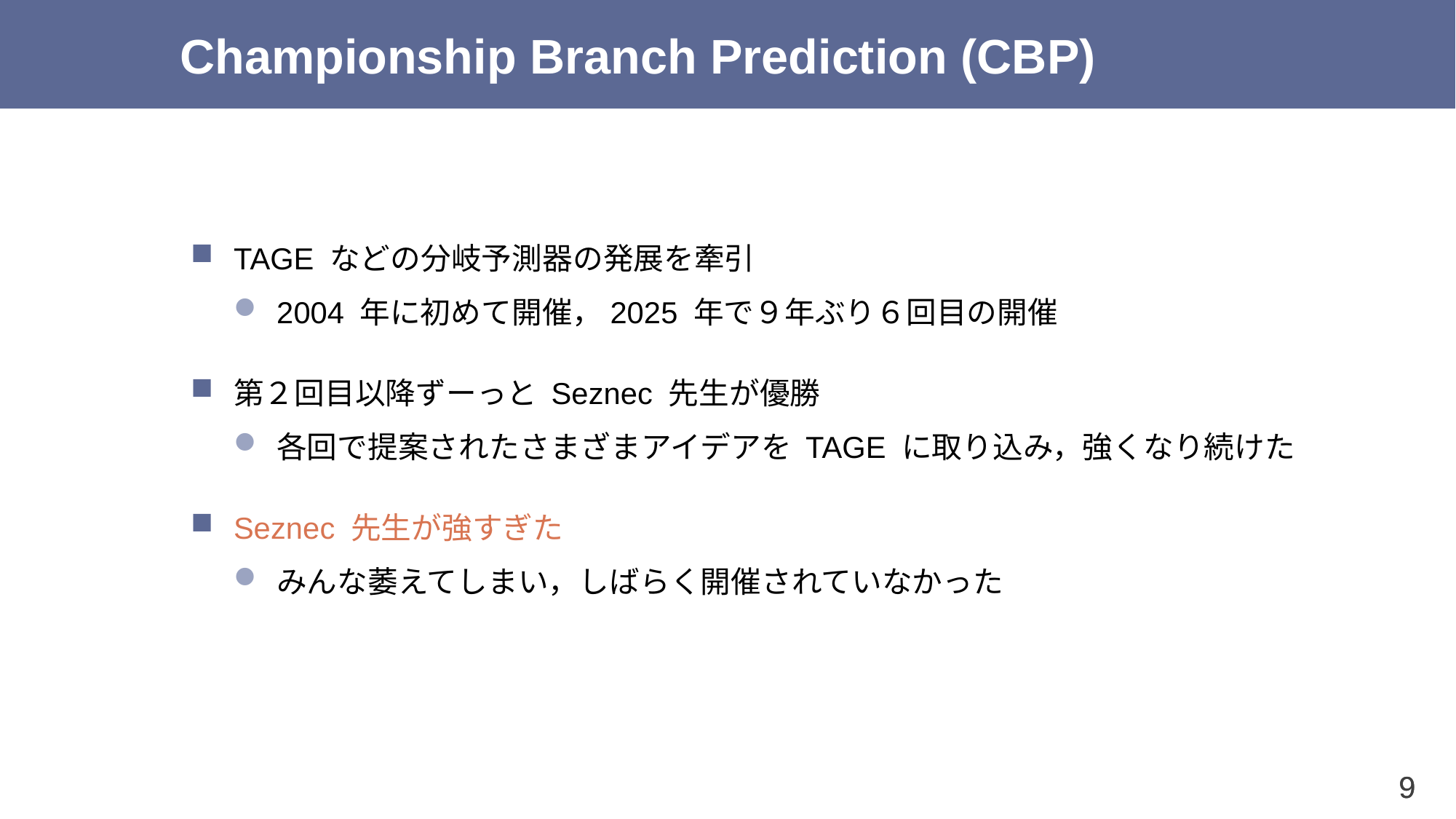

# Championship Branch Prediction (CBP)
TAGE などの分岐予測器の発展を牽引
2004 年に初めて開催，2025 年で９年ぶり６回目の開催
第２回目以降ずーっと Seznec 先生が優勝
各回で提案されたさまざまアイデアを TAGE に取り込み，強くなり続けた
Seznec 先生が強すぎた
みんな萎えてしまい，しばらく開催されていなかった